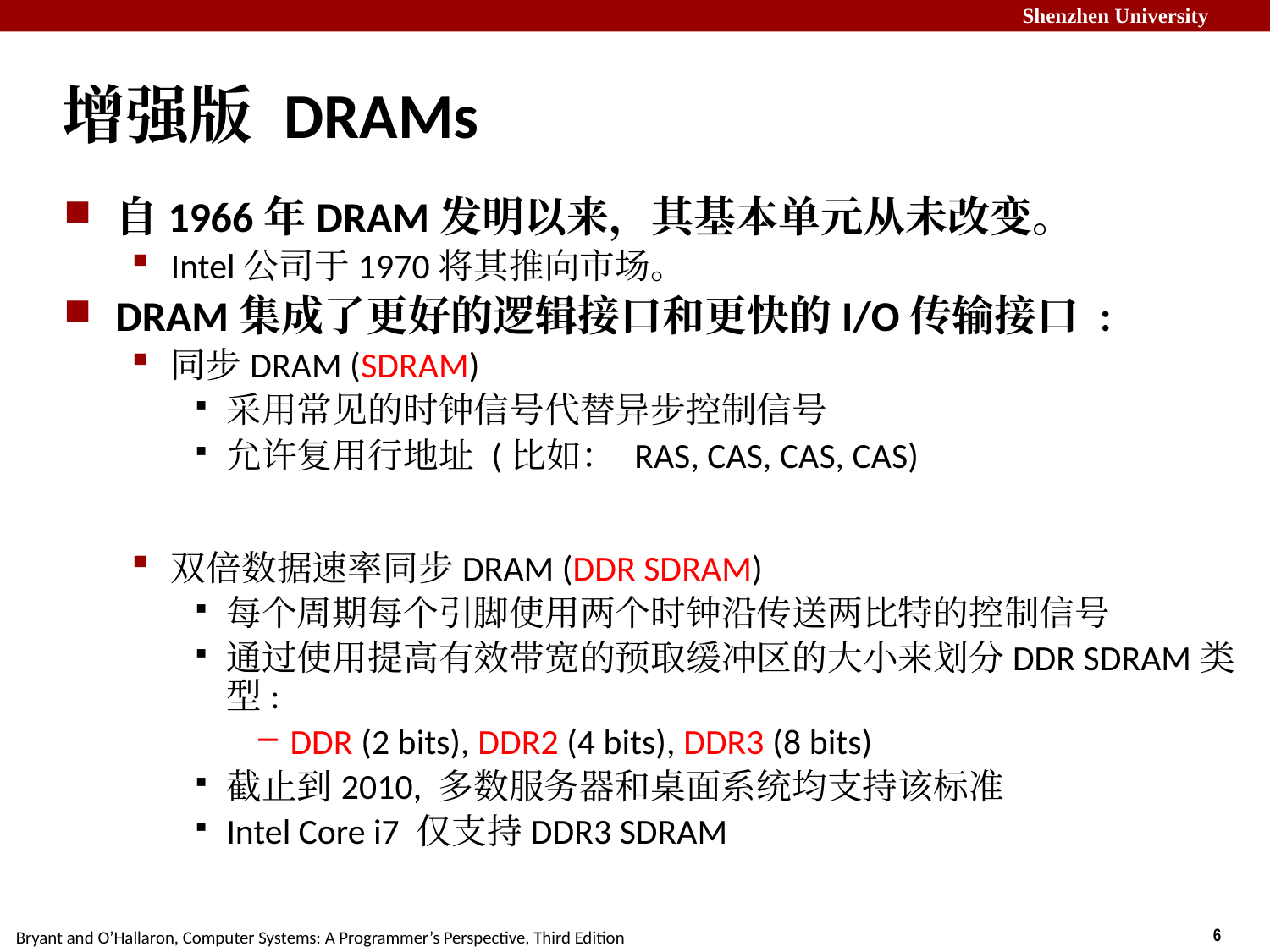

# 增强版 DRAMs
自1966年DRAM发明以来，其基本单元从未改变。
Intel公司于1970将其推向市场。
DRAM集成了更好的逻辑接口和更快的I/O传输接口 :
同步DRAM (SDRAM)
采用常见的时钟信号代替异步控制信号
允许复用行地址 (比如： RAS, CAS, CAS, CAS)

双倍数据速率同步DRAM (DDR SDRAM)
每个周期每个引脚使用两个时钟沿传送两比特的控制信号
通过使用提高有效带宽的预取缓冲区的大小来划分DDR SDRAM类型:
DDR (2 bits), DDR2 (4 bits), DDR3 (8 bits)
截止到2010, 多数服务器和桌面系统均支持该标准
Intel Core i7 仅支持DDR3 SDRAM